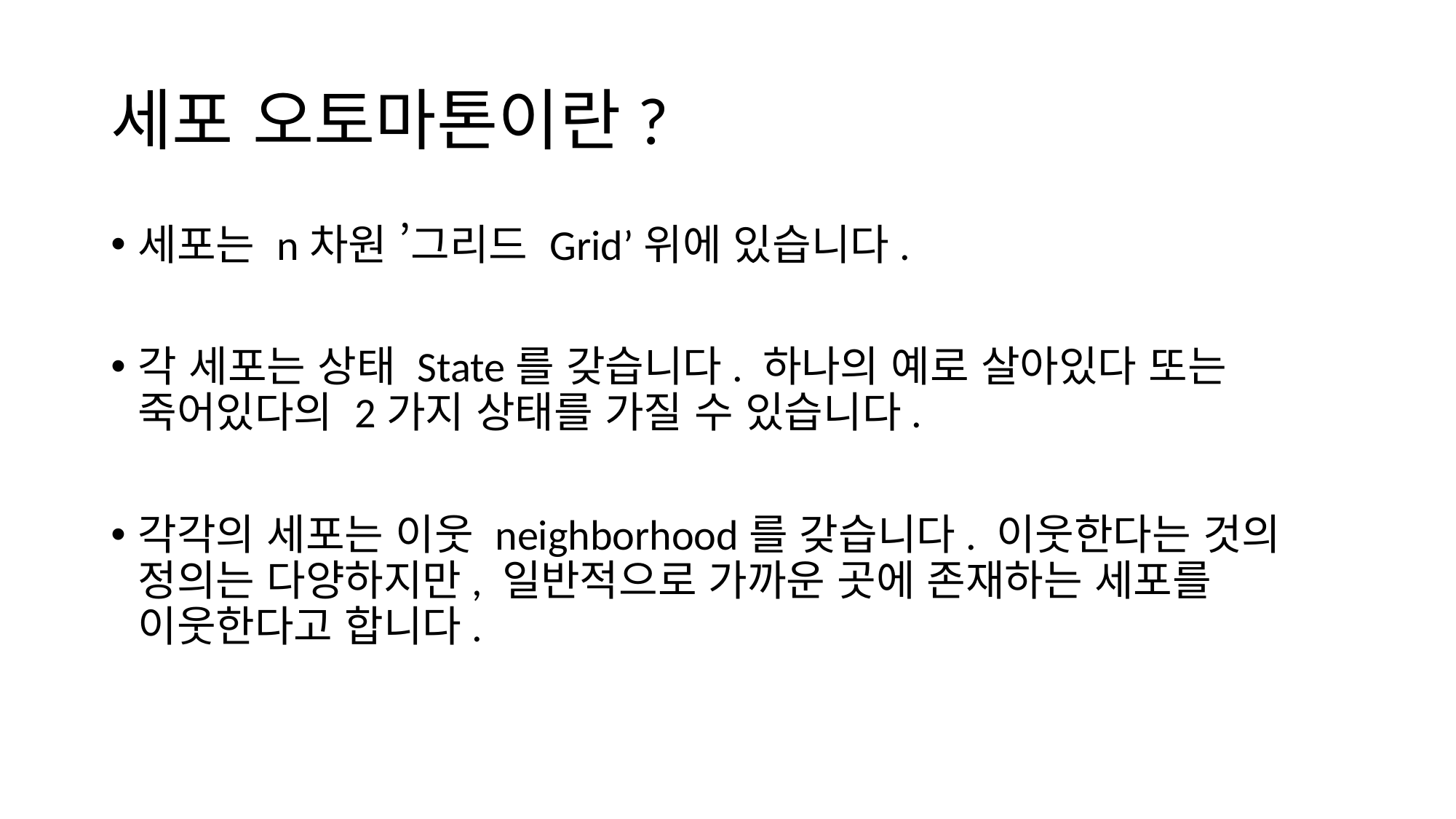

# 세포 오토마톤이란?
세포는 n차원 ’그리드 Grid’위에 있습니다.

각 세포는 상태 State를 갖습니다. 하나의 예로 살아있다 또는 죽어있다의 2가지 상태를 가질 수 있습니다.

각각의 세포는 이웃 neighborhood를 갖습니다. 이웃한다는 것의 정의는 다양하지만, 일반적으로 가까운 곳에 존재하는 세포를 이웃한다고 합니다.